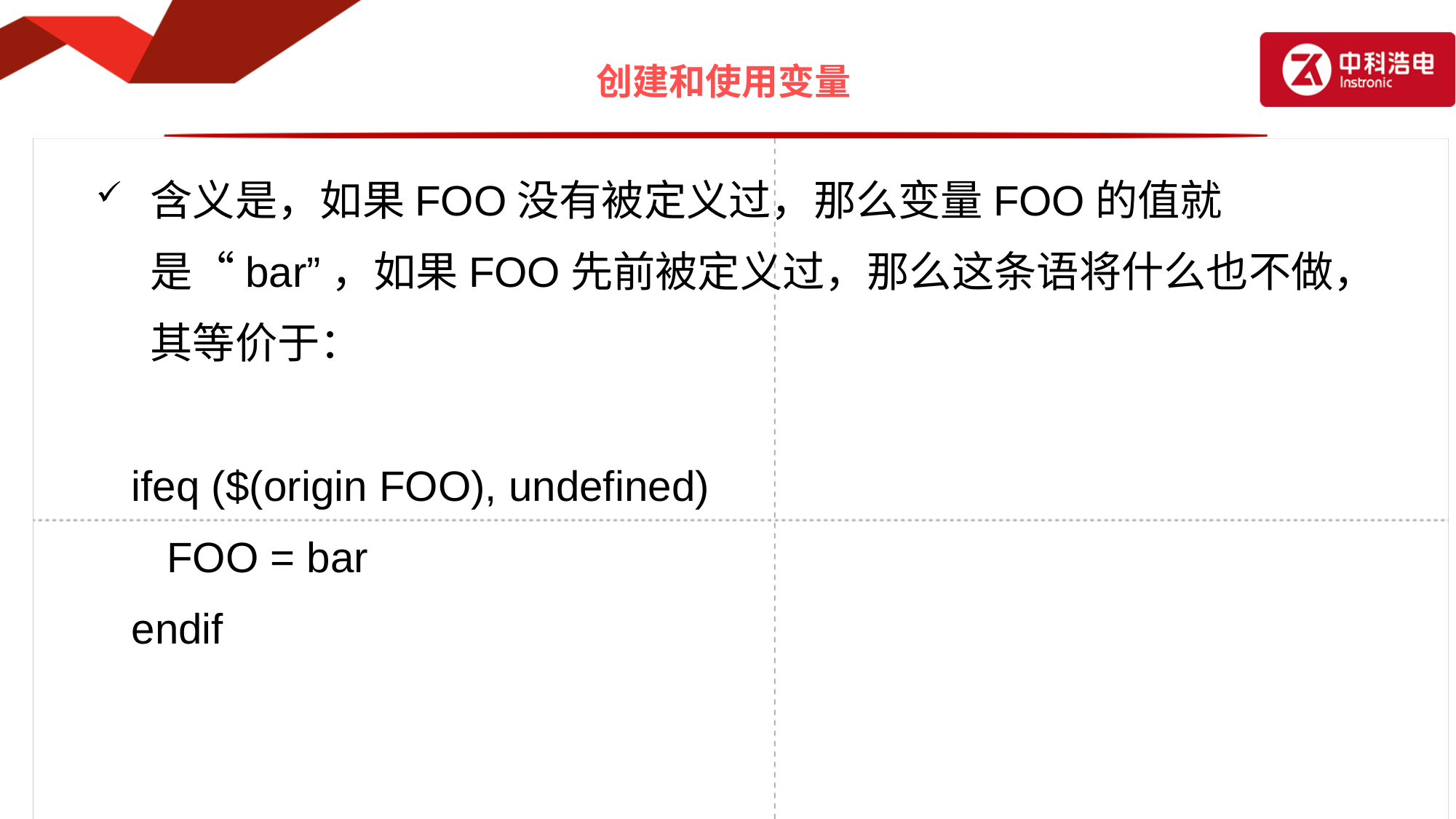

# 创建和使用变量
含义是，如果FOO没有被定义过，那么变量FOO的值就是“bar”，如果FOO先前被定义过，那么这条语将什么也不做，其等价于：

   ifeq ($(origin FOO), undefined)
      FOO = bar
   endif